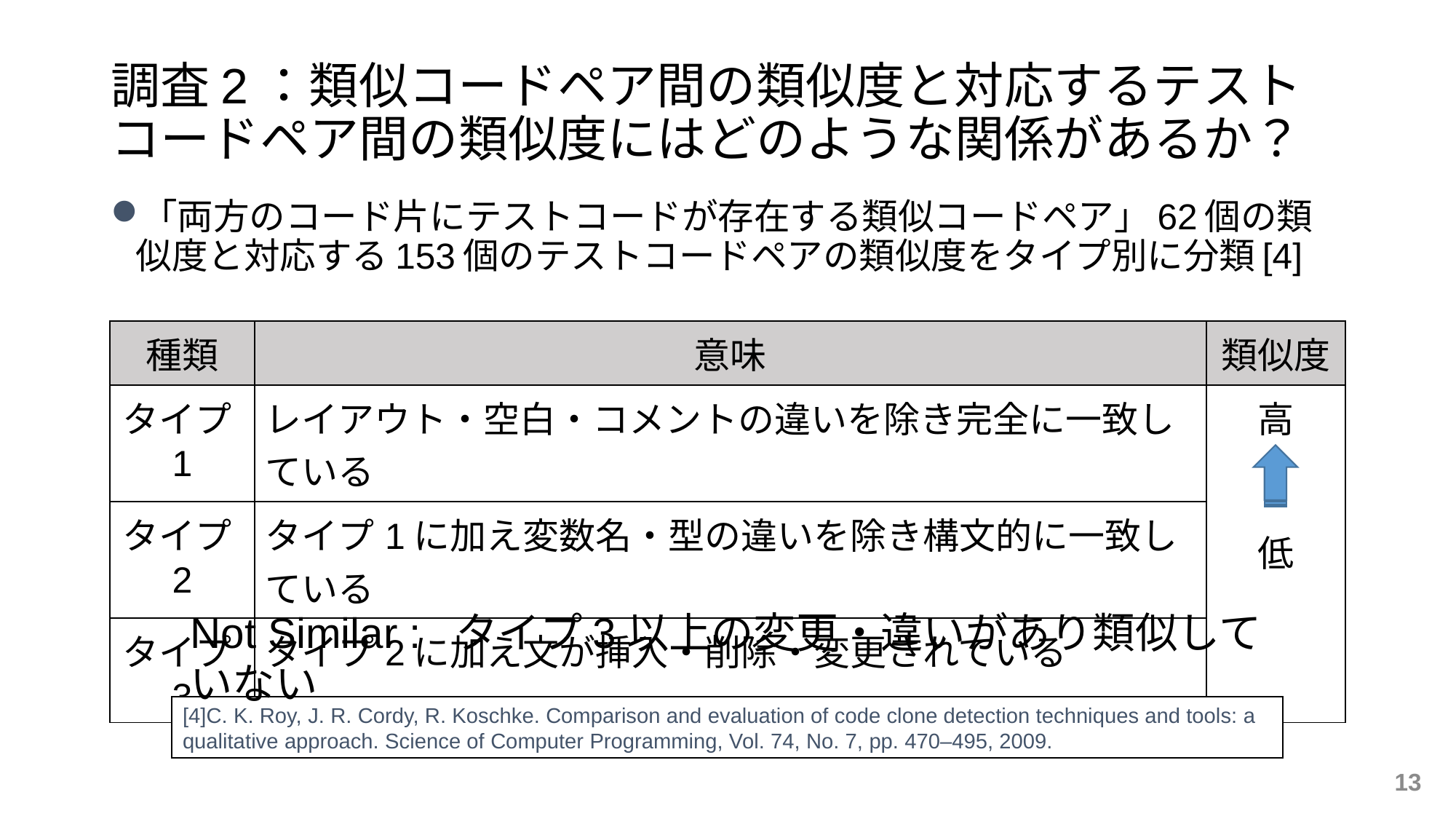

# 調査2：類似コードペア間の類似度と対応するテストコードペア間の類似度にはどのような関係があるか？
「両方のコード片にテストコードが存在する類似コードペア」62個の類似度と対応する153個のテストコードペアの類似度をタイプ別に分類[4]

| 種類 | 意味 | 類似度 |
| --- | --- | --- |
| タイプ1 | レイアウト・空白・コメントの違いを除き完全に一致している | 高 低 |
| タイプ2 | タイプ1に加え変数名・型の違いを除き構文的に一致している |  |
| タイプ3 | タイプ2に加え文が挿入・削除・変更されている |  |

Not Similar :  タイプ3以上の変更・違いがあり類似していない
[4]C. K. Roy, J. R. Cordy, R. Koschke. Comparison and evaluation of code clone detection techniques and tools: a qualitative approach. Science of Computer Programming, Vol. 74, No. 7, pp. 470–495, 2009.
13